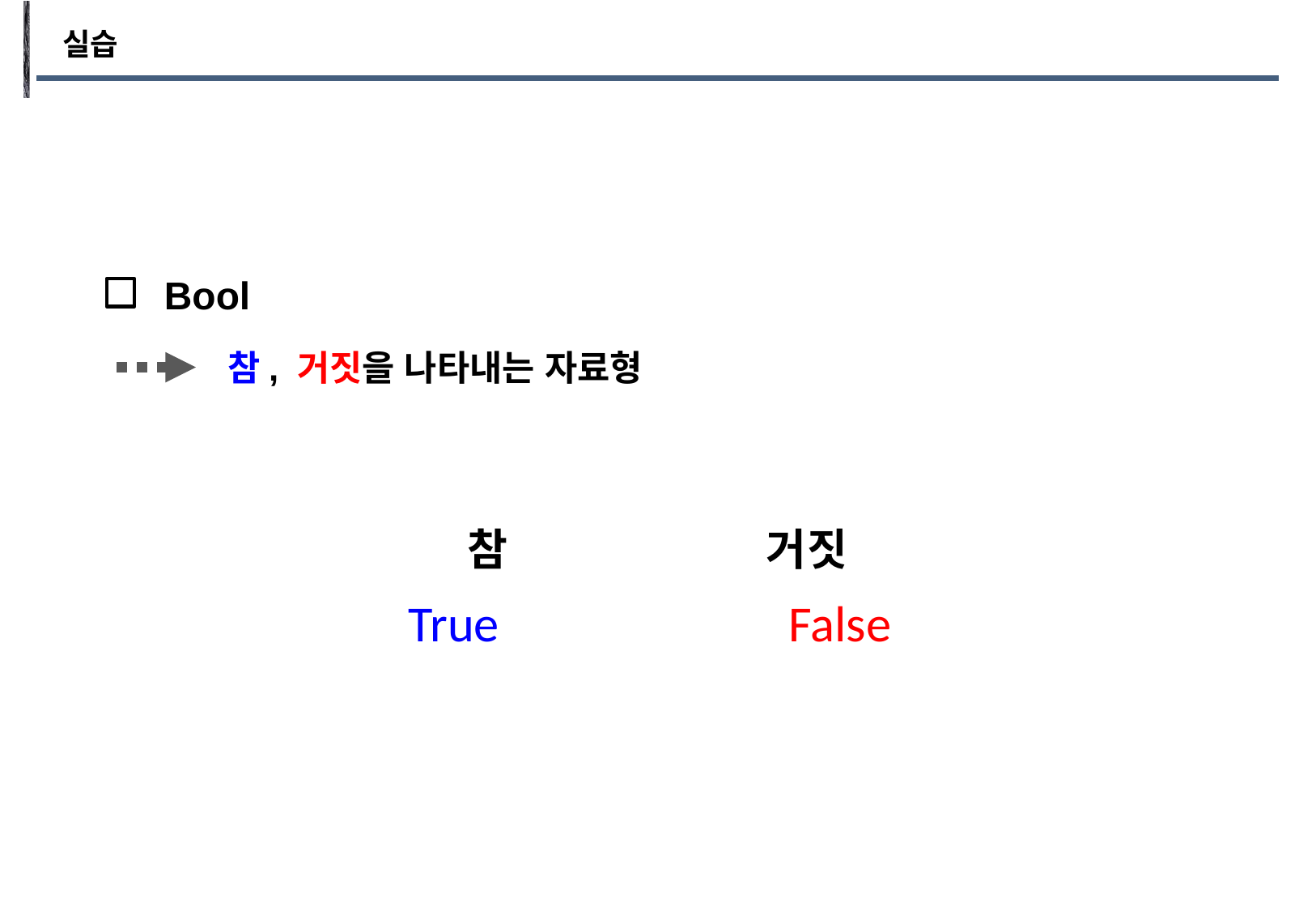

실습

Bool

참, 거짓을 나타내는 자료형
참                     거짓
False
True